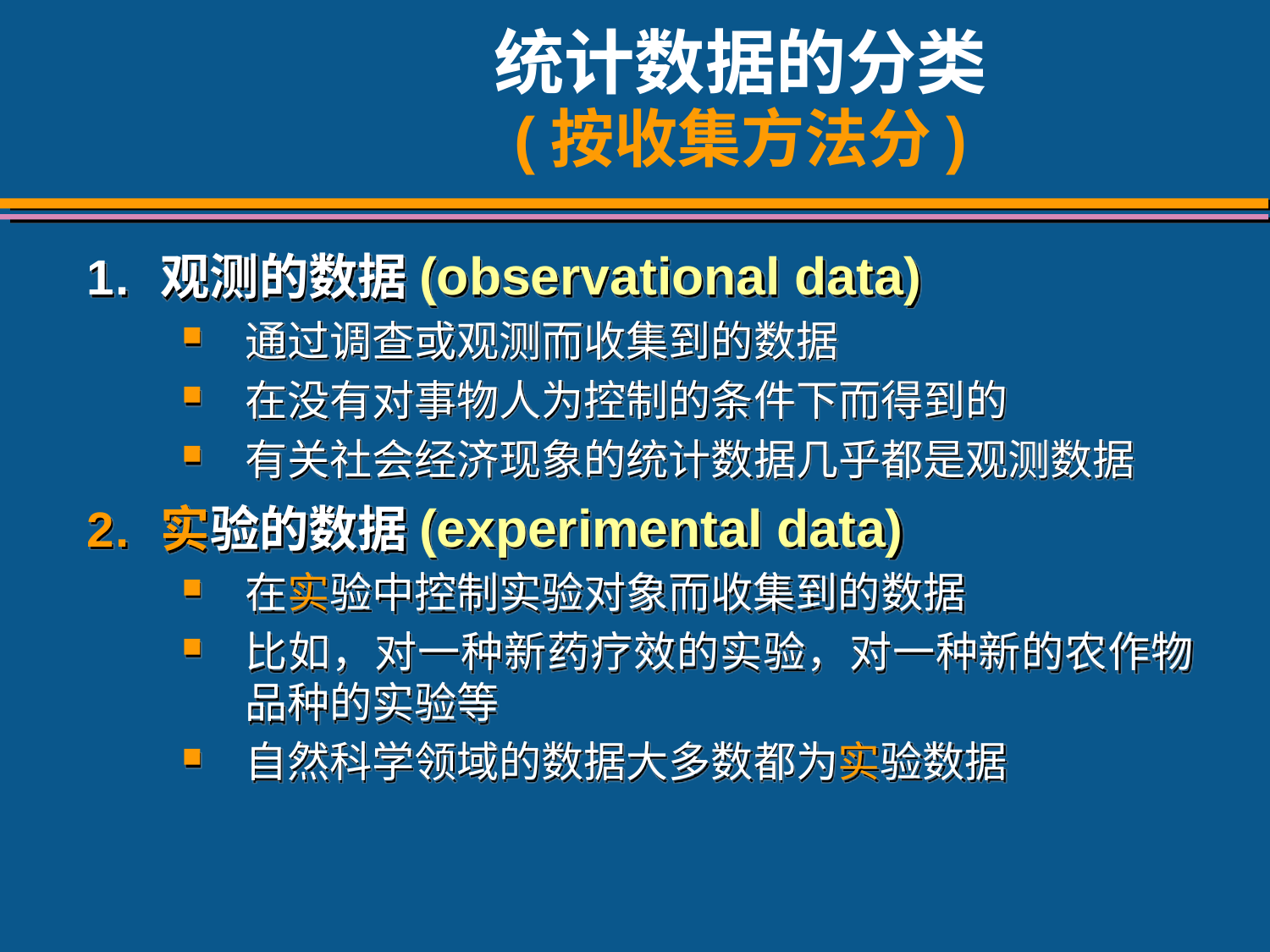

# 统计数据的分类 (按收集方法分)
观测的数据(observational data)
通过调查或观测而收集到的数据
在没有对事物人为控制的条件下而得到的
有关社会经济现象的统计数据几乎都是观测数据
实验的数据(experimental data)
在实验中控制实验对象而收集到的数据
比如，对一种新药疗效的实验，对一种新的农作物品种的实验等
自然科学领域的数据大多数都为实验数据